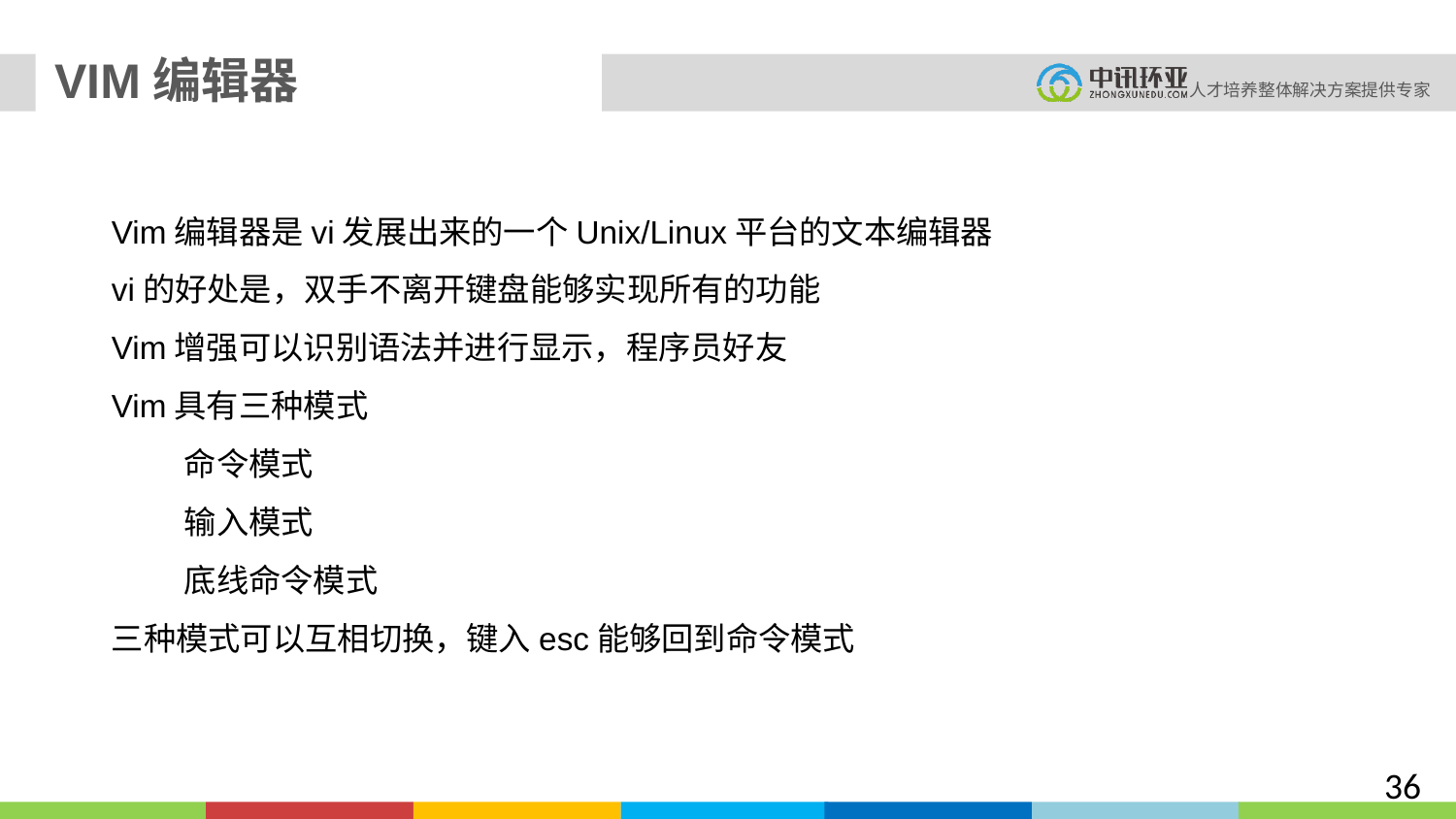

VIM编辑器
Vim编辑器是vi发展出来的一个Unix/Linux平台的文本编辑器
vi的好处是，双手不离开键盘能够实现所有的功能
Vim增强可以识别语法并进行显示，程序员好友
Vim具有三种模式
命令模式
输入模式
底线命令模式
三种模式可以互相切换，键入esc能够回到命令模式
36